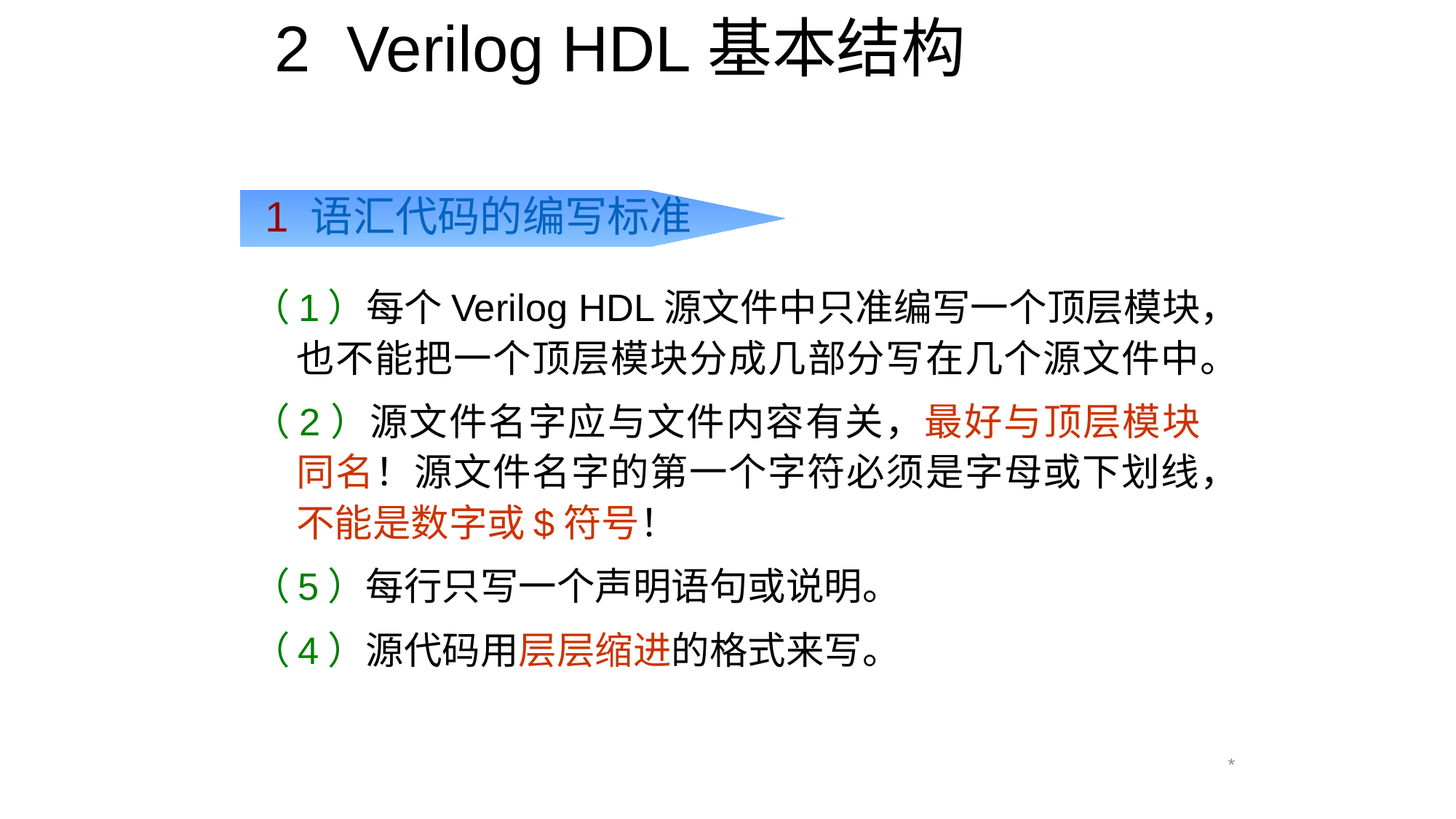

# 2  Verilog HDL基本结构
1 语汇代码的编写标准
（1）每个Verilog HDL源文件中只准编写一个顶层模块，也不能把一个顶层模块分成几部分写在几个源文件中。
（2）源文件名字应与文件内容有关，最好与顶层模块同名！源文件名字的第一个字符必须是字母或下划线，不能是数字或$符号！
（5）每行只写一个声明语句或说明。
（4）源代码用层层缩进的格式来写。
*